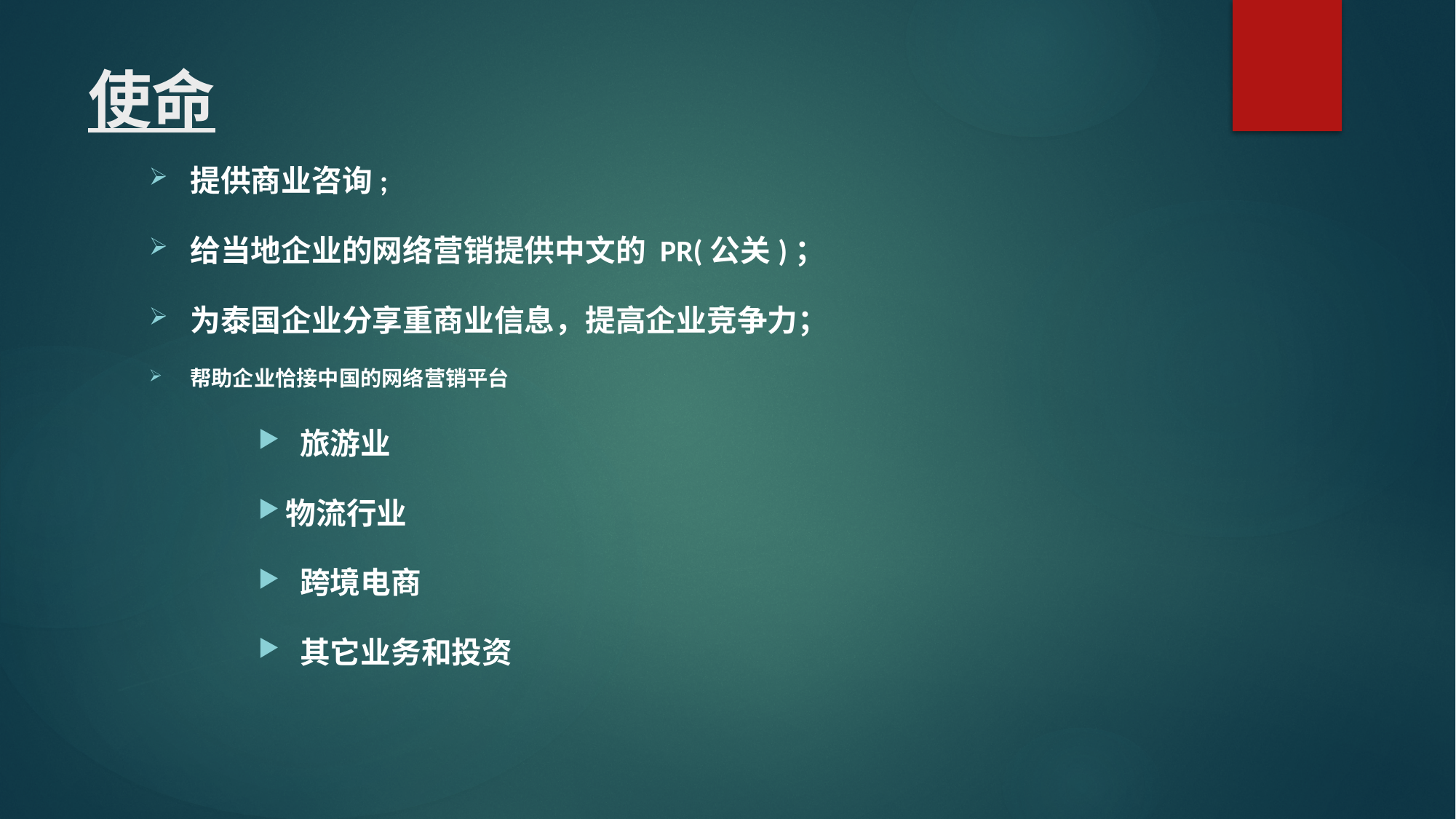

# 使命
提供商业咨询;
给当地企业的网络营销提供中文的 PR(公关)；
为泰国企业分享重商业信息，提高企业竞争力；
帮助企业恰接中国的网络营销平台
 旅游业
物流行业
 跨境电商
 其它业务和投资